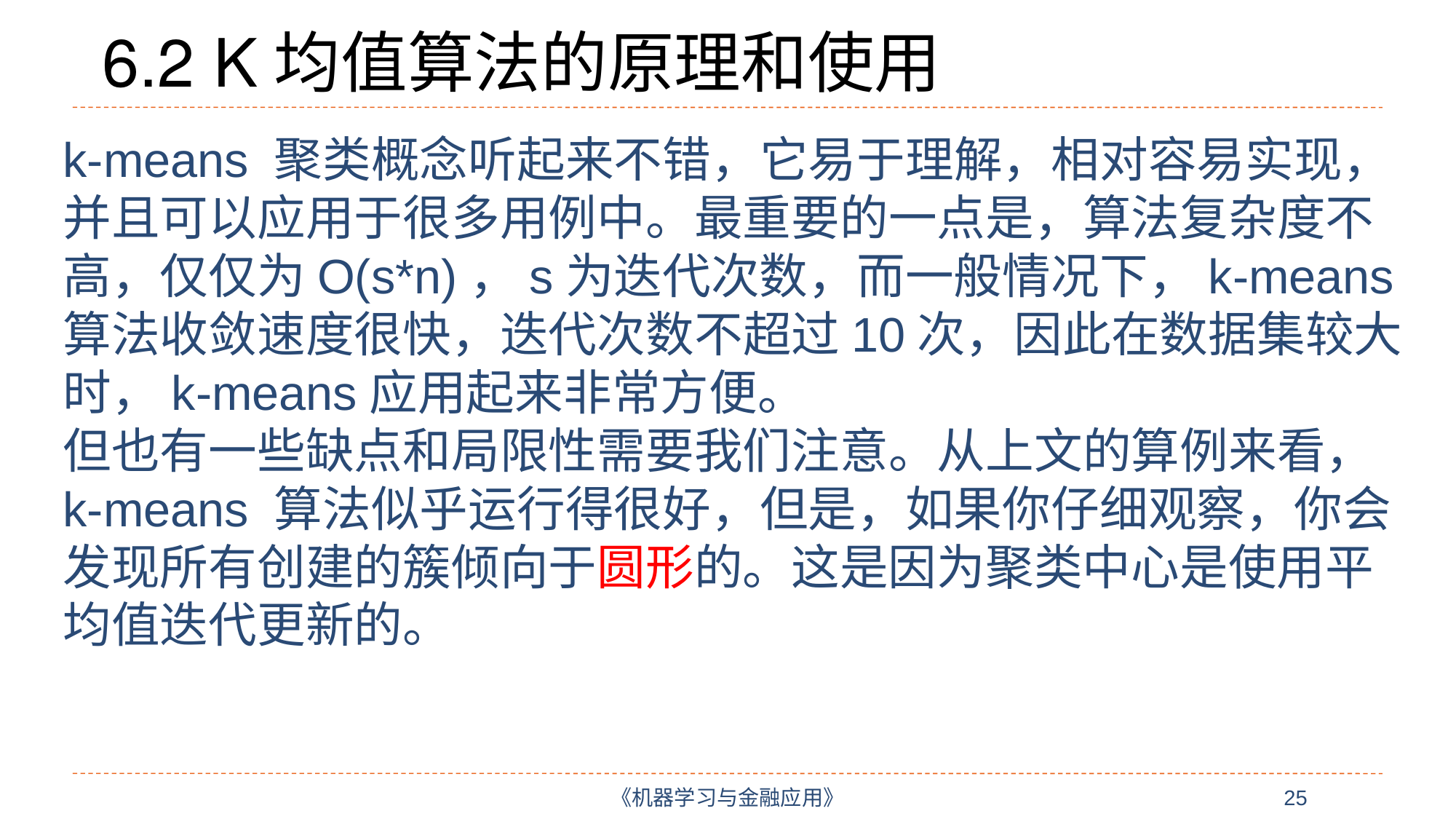

# 6.2 K均值算法的原理和使用
k-means 聚类概念听起来不错，它易于理解，相对容易实现，并且可以应用于很多用例中。最重要的一点是，算法复杂度不高，仅仅为O(s*n)，s为迭代次数，而一般情况下，k-means算法收敛速度很快，迭代次数不超过10次，因此在数据集较大时，k-means应用起来非常方便。
但也有一些缺点和局限性需要我们注意。从上文的算例来看，k-means 算法似乎运行得很好，但是，如果你仔细观察，你会发现所有创建的簇倾向于圆形的。这是因为聚类中心是使用平均值迭代更新的。